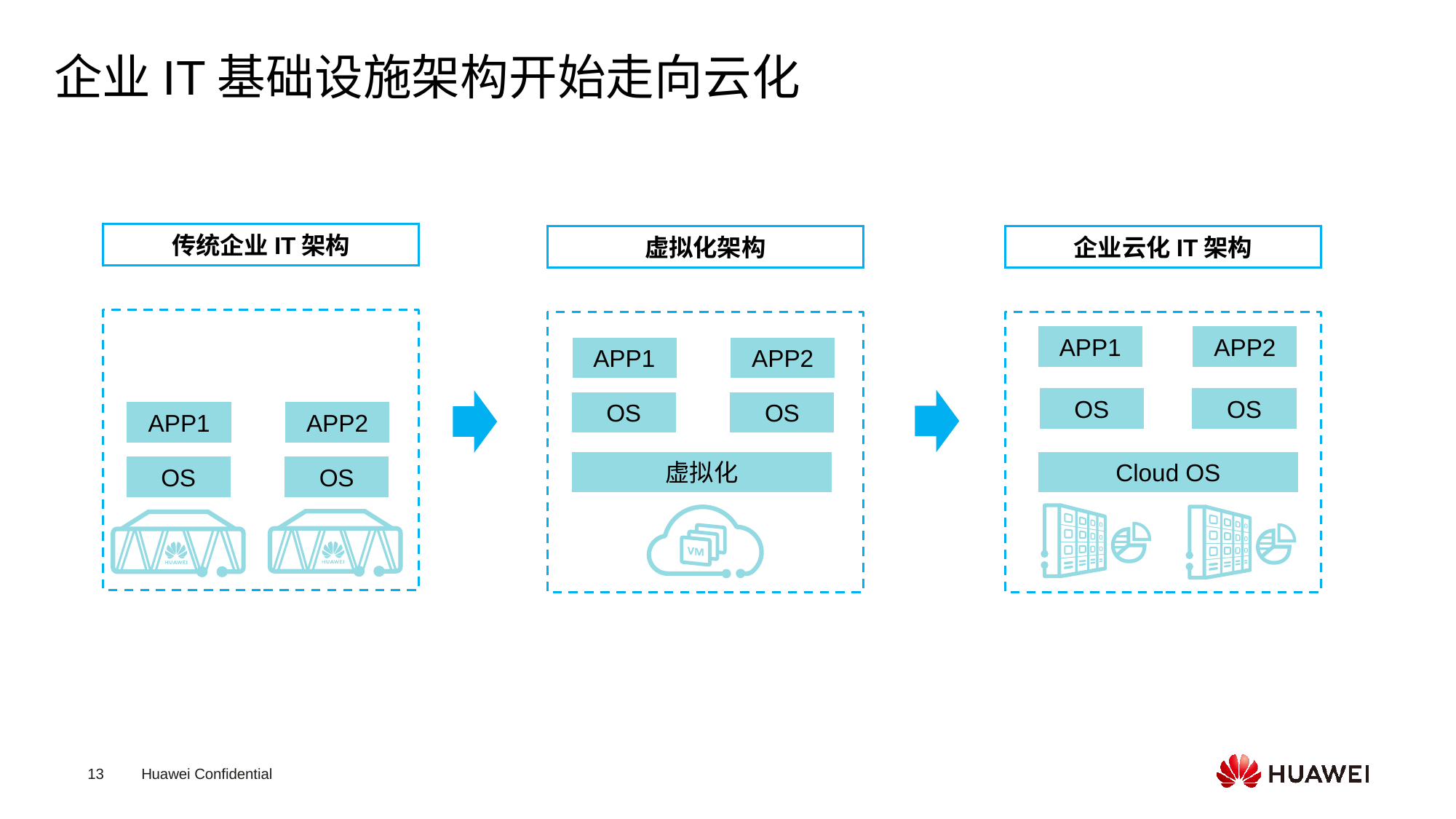

# 企业IT基础设施架构开始走向云化
传统企业IT架构
虚拟化架构
企业云化IT架构

APP1
APP2
APP1
APP2
OS
OS

OS
OS
APP1
APP2
Cloud OS
虚拟化
OS
OS